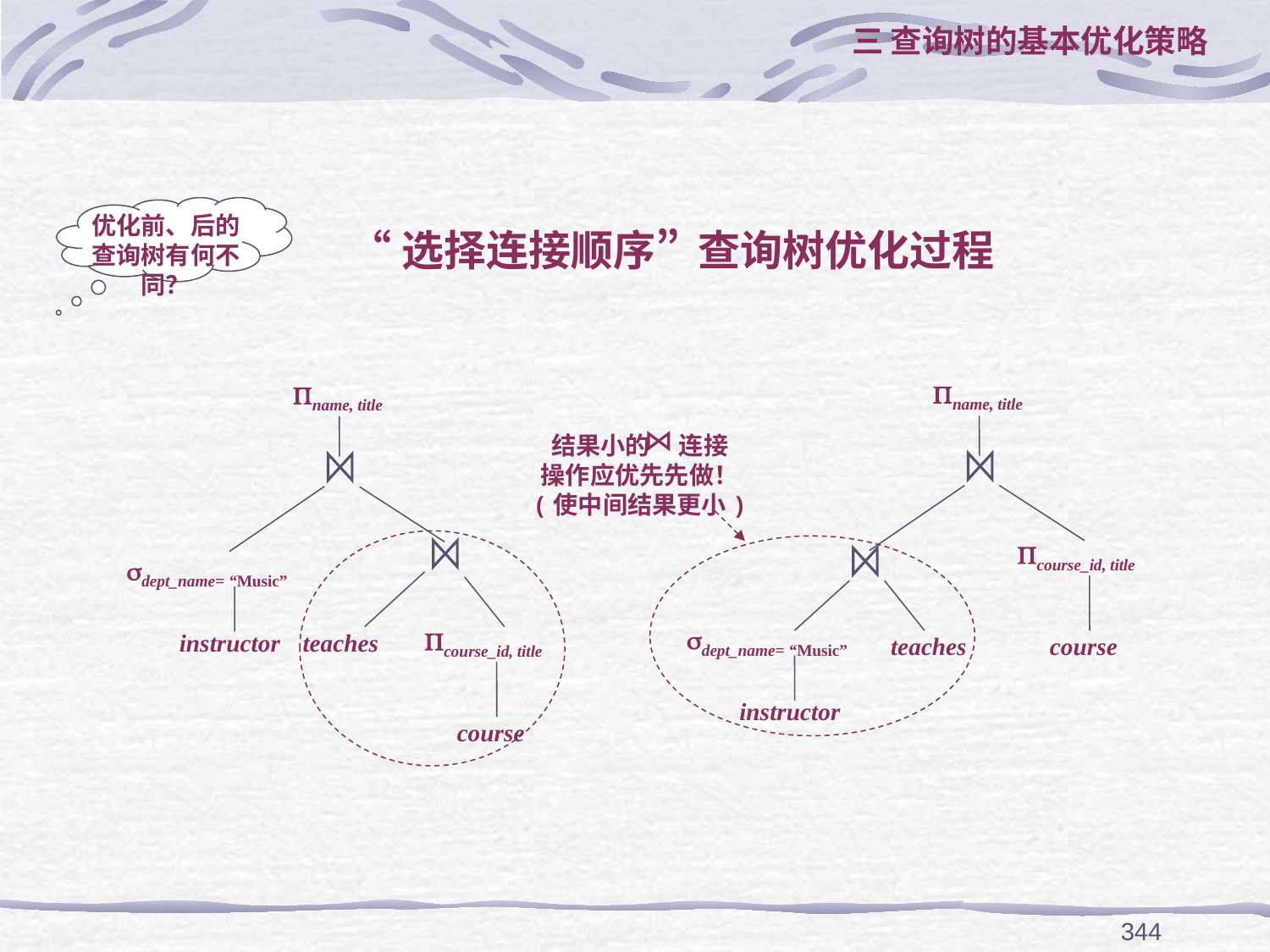

三 查询树的基本优化策略
# “选择连接顺序”查询树优化过程
优化前、后的查询树有何不同？
Πname, title

Πcourse_id, title

σdept_name= “Music”
course
teaches

instructor
Πname, title

σdept_name= “Music”

Πcourse_id, title
instructor
teaches

course
结果小的     连接
操作应优先先做！
(使中间结果更小)

344